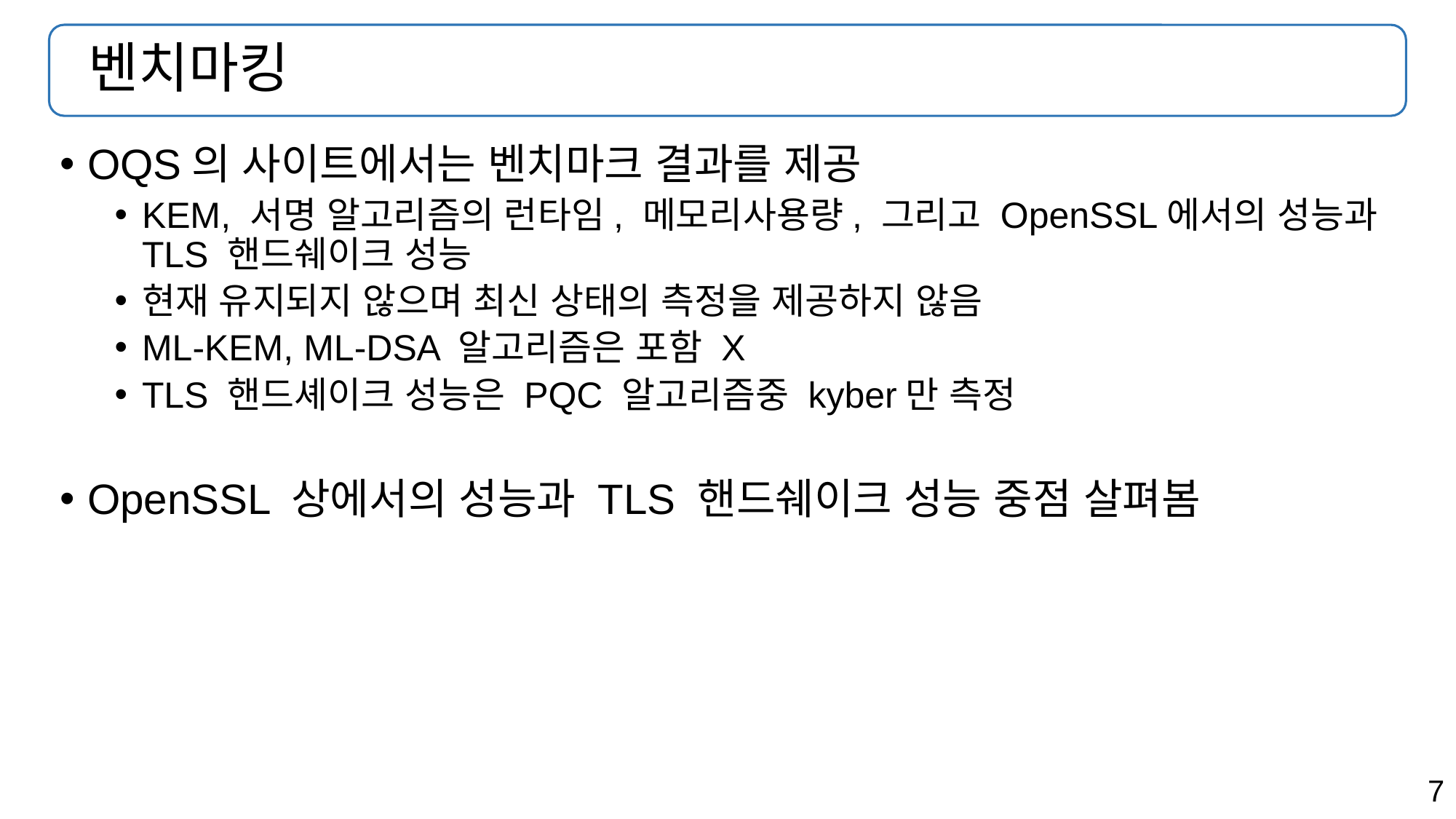

# 벤치마킹
OQS의 사이트에서는 벤치마크 결과를 제공
KEM, 서명 알고리즘의 런타임, 메모리사용량, 그리고 OpenSSL에서의 성능과 TLS 핸드쉐이크 성능
현재 유지되지 않으며 최신 상태의 측정을 제공하지 않음
ML-KEM, ML-DSA 알고리즘은 포함 X
TLS 핸드셰이크 성능은 PQC 알고리즘중 kyber만 측정

OpenSSL 상에서의 성능과 TLS 핸드쉐이크 성능 중점 살펴봄